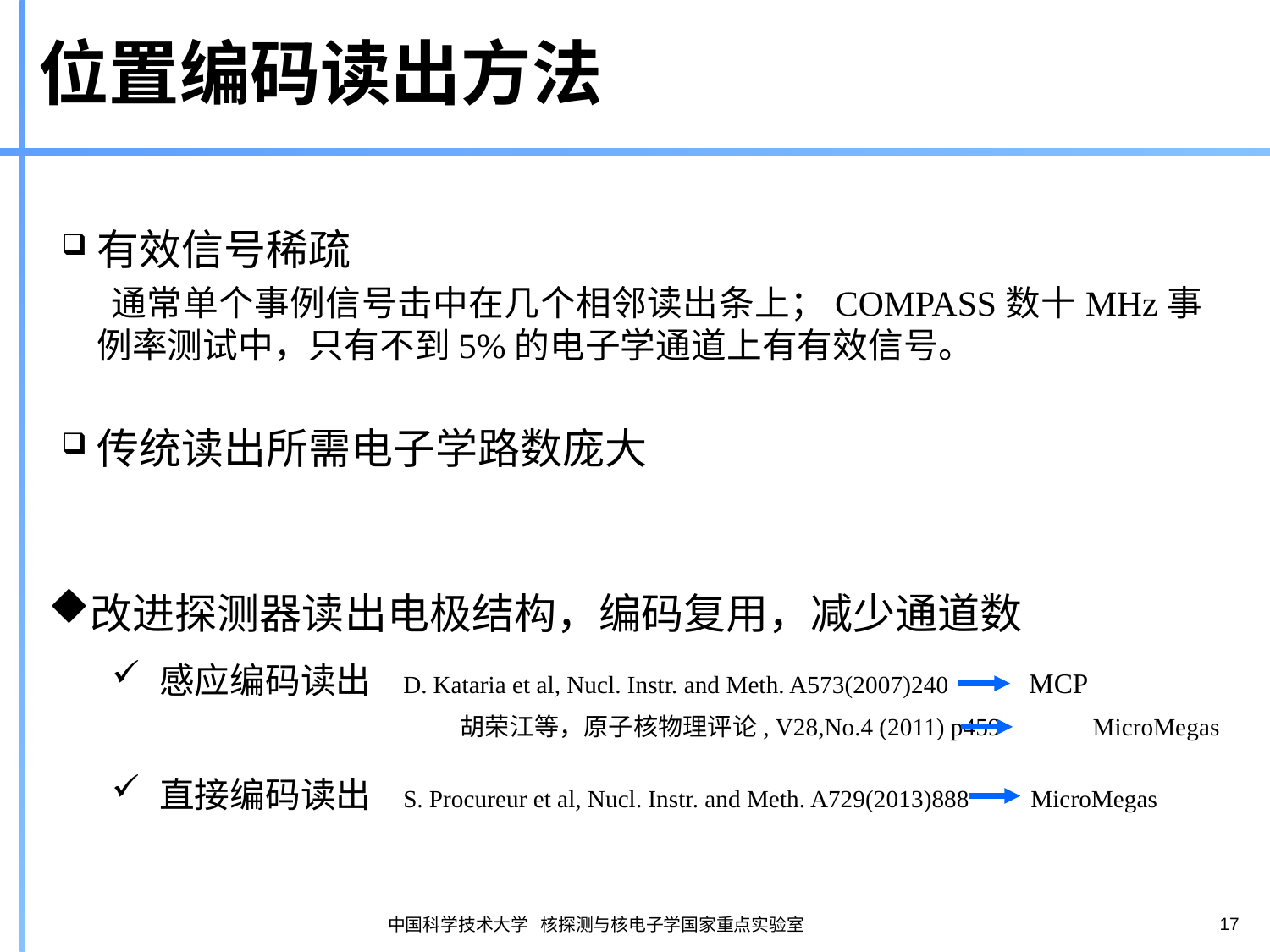

# 位置编码读出方法
有效信号稀疏
     通常单个事例信号击中在几个相邻读出条上；COMPASS数十MHz事例率测试中，只有不到5%的电子学通道上有有效信号。

传统读出所需电子学路数庞大

改进探测器读出电极结构，编码复用，减少通道数
感应编码读出   D. Kataria et al, Nucl. Instr. and Meth. A573(2007)240             MCP
		           胡荣江等，原子核物理评论, V28,No.4 (2011) p459               MicroMegas

直接编码读出   S. Procureur et al, Nucl. Instr. and Meth. A729(2013)888          MicroMegas

17
中国科学技术大学   核探测与核电子学国家重点实验室